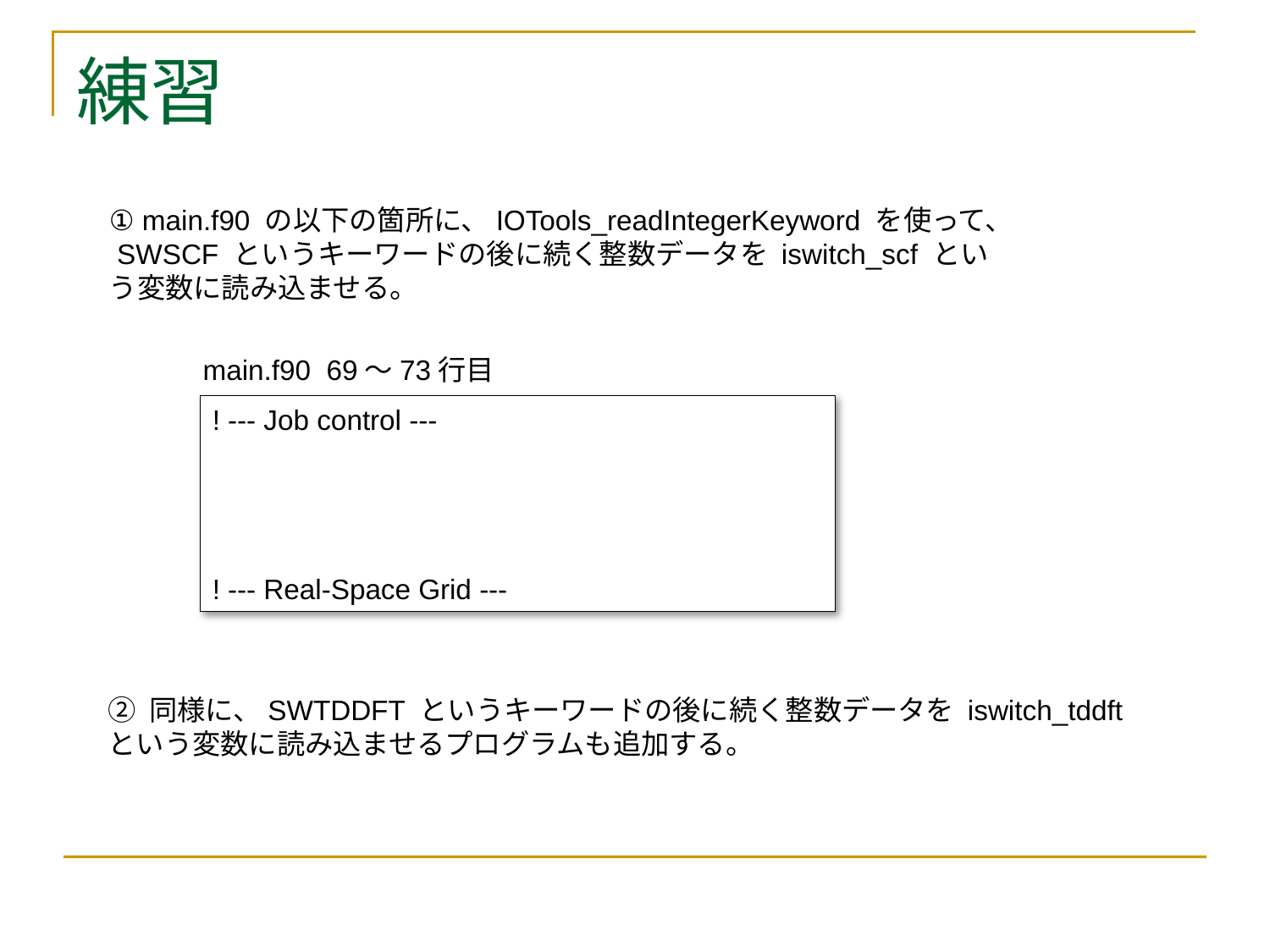

# 練習
① main.f90 の以下の箇所に、IOTools_readIntegerKeyword を使って、
 SWSCF というキーワードの後に続く整数データを iswitch_scf とい
う変数に読み込ませる。
main.f90  69〜73行目
! --- Job control ---

! --- Real-Space Grid ---
② 同様に、SWTDDFT というキーワードの後に続く整数データを iswitch_tddft
という変数に読み込ませるプログラムも追加する。